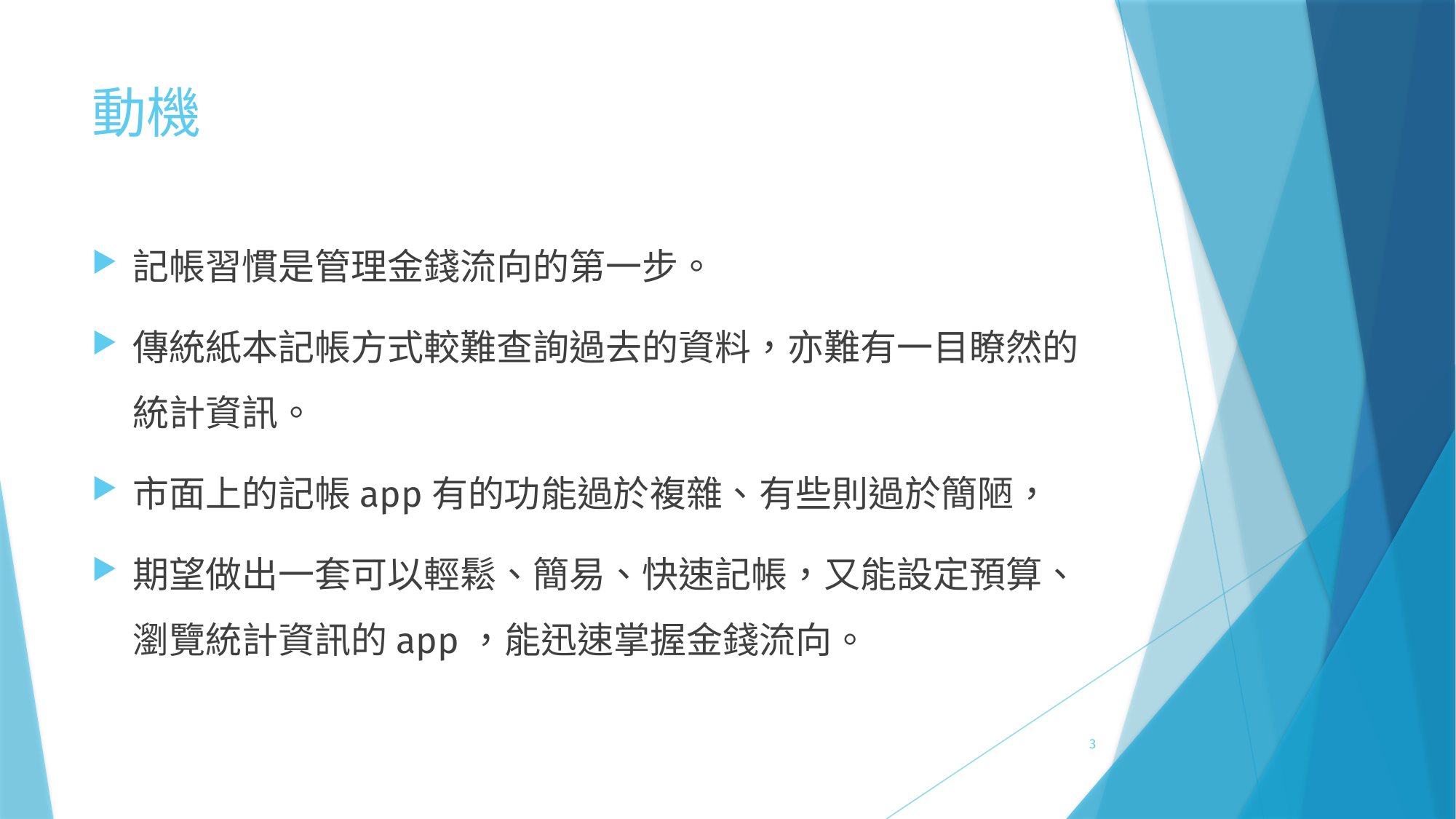

# 動機
記帳習慣是管理金錢流向的第一步。
傳統紙本記帳方式較難查詢過去的資料，亦難有一目瞭然的統計資訊。
市面上的記帳app有的功能過於複雜、有些則過於簡陋，
期望做出一套可以輕鬆、簡易、快速記帳，又能設定預算、瀏覽統計資訊的app，能迅速掌握金錢流向。
3